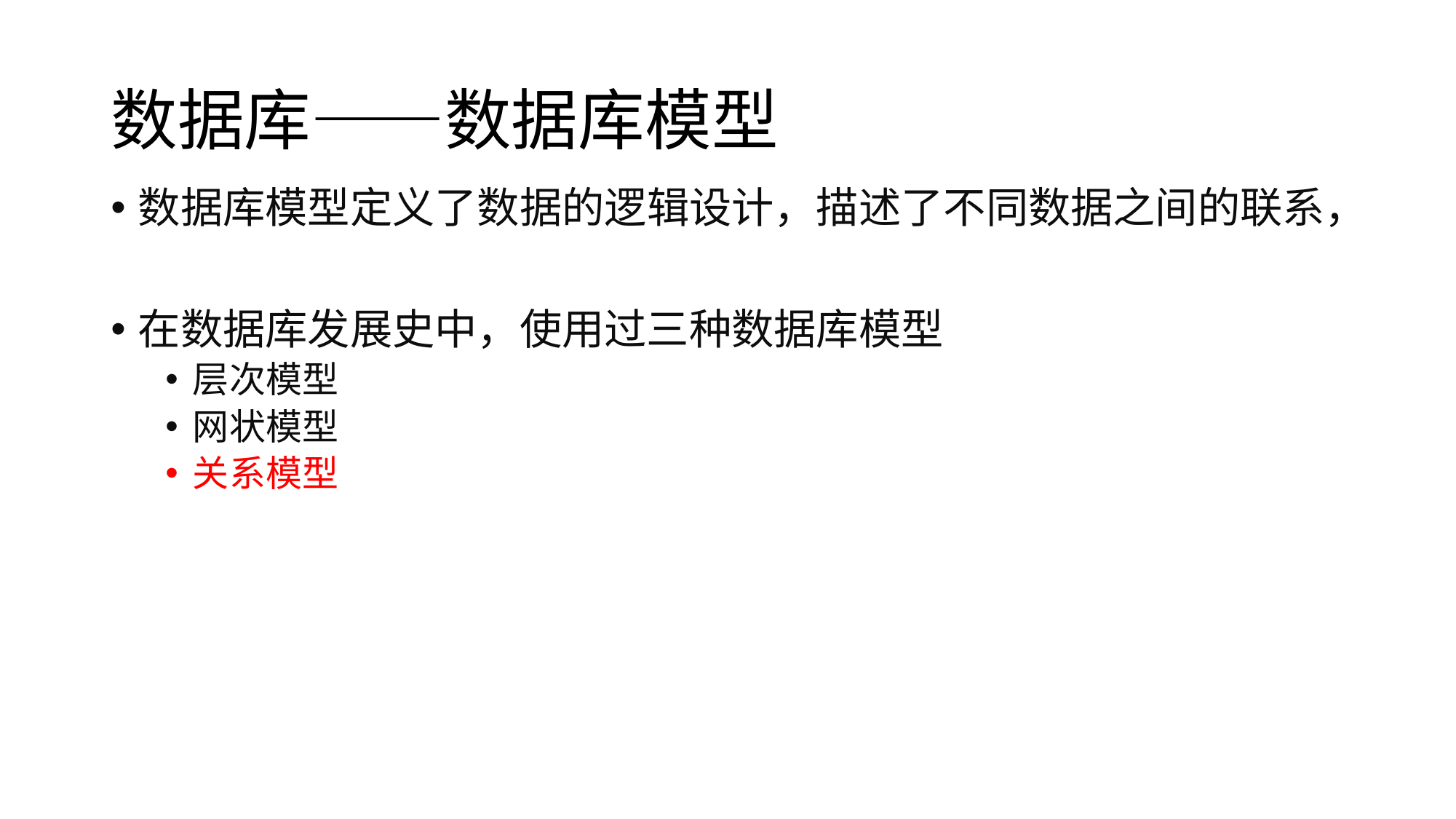

# 数据库——数据库模型
数据库模型定义了数据的逻辑设计，描述了不同数据之间的联系，

在数据库发展史中，使用过三种数据库模型
层次模型
网状模型
关系模型